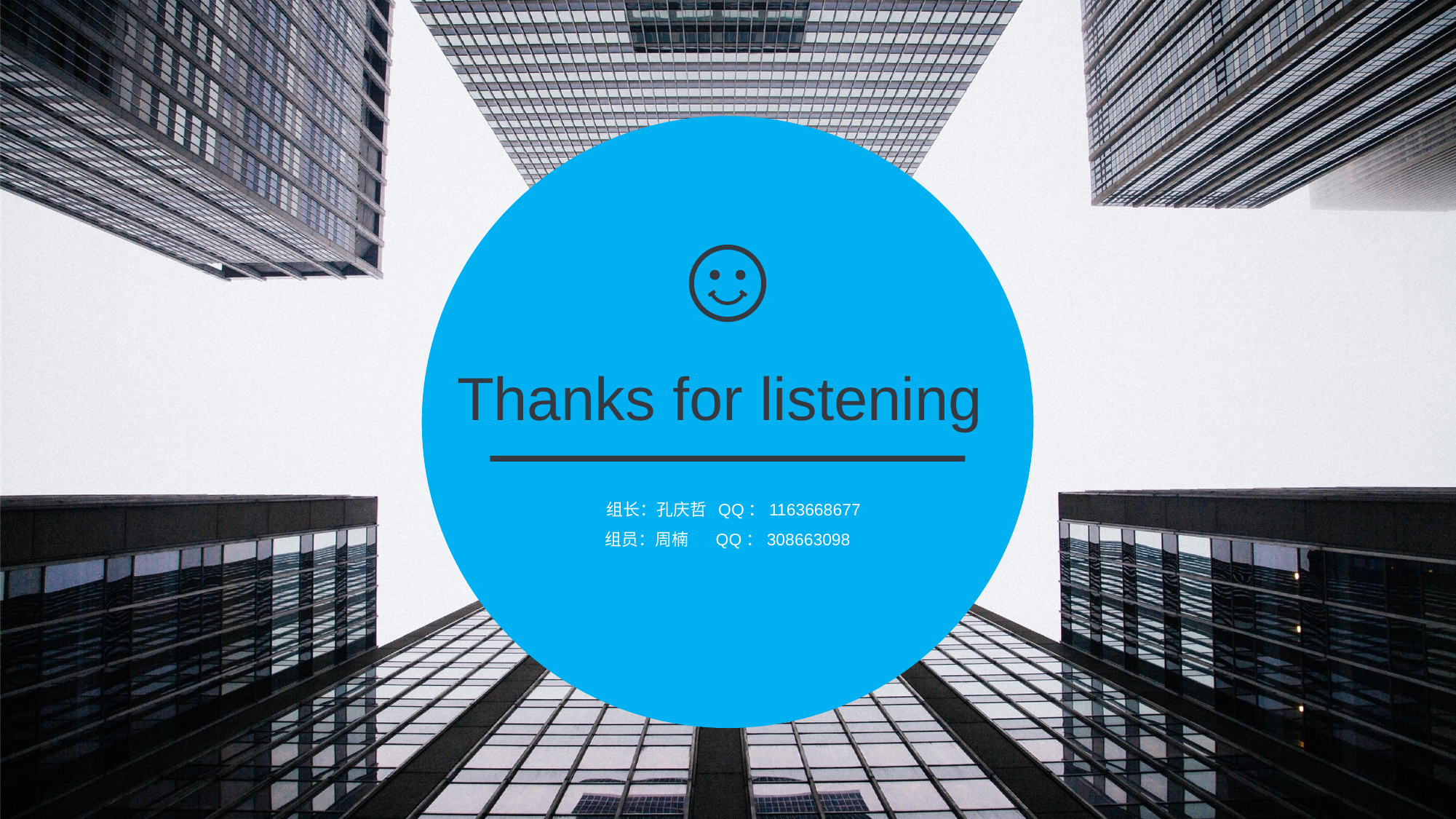

Thanks for listening

  组长：孔庆哲  QQ：1163668677
组员：周楠      QQ：308663098